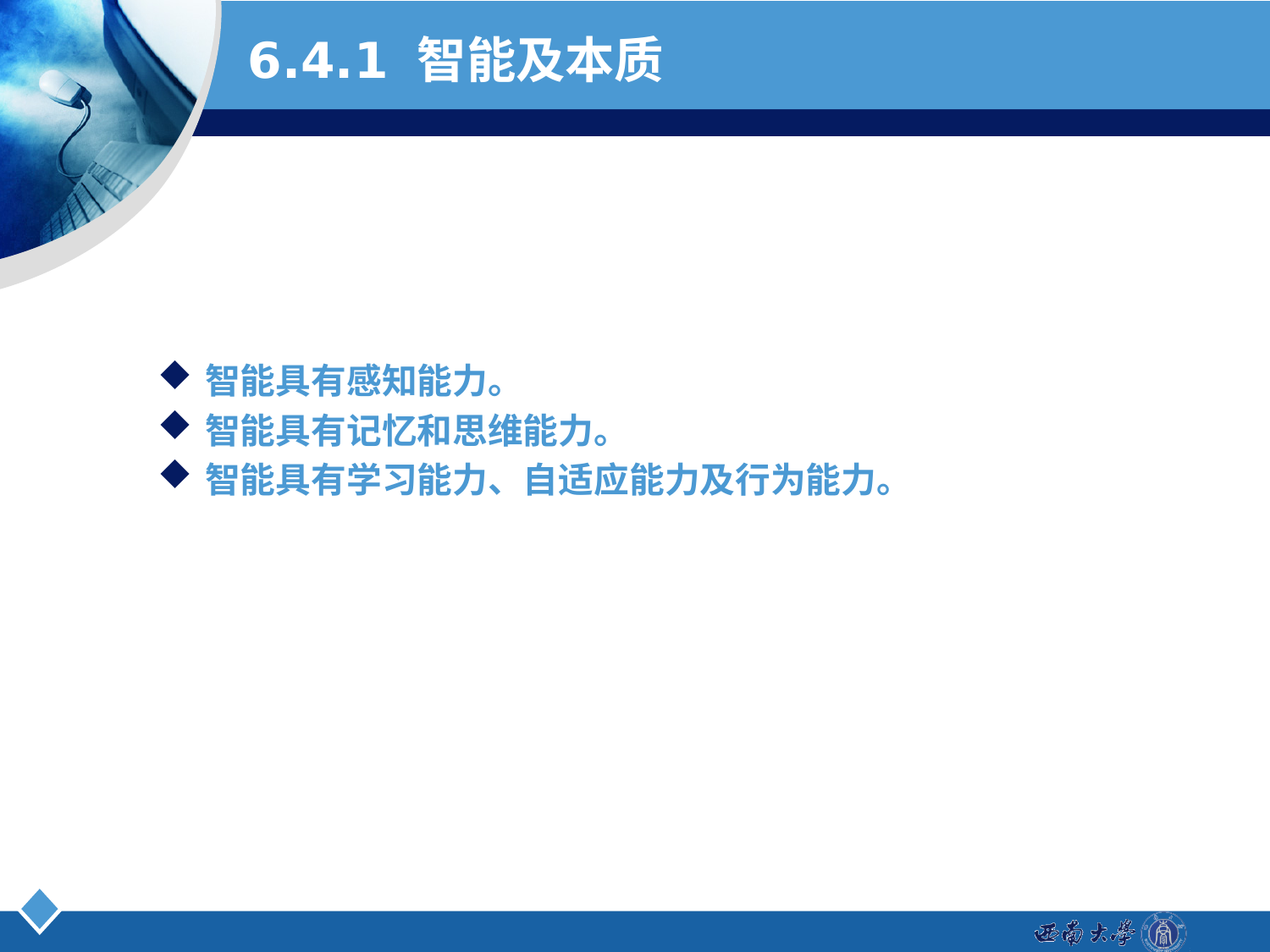

# 6.4.1 智能及本质

智能具有感知能力。
智能具有记忆和思维能力。
智能具有学习能力、自适应能力及行为能力。